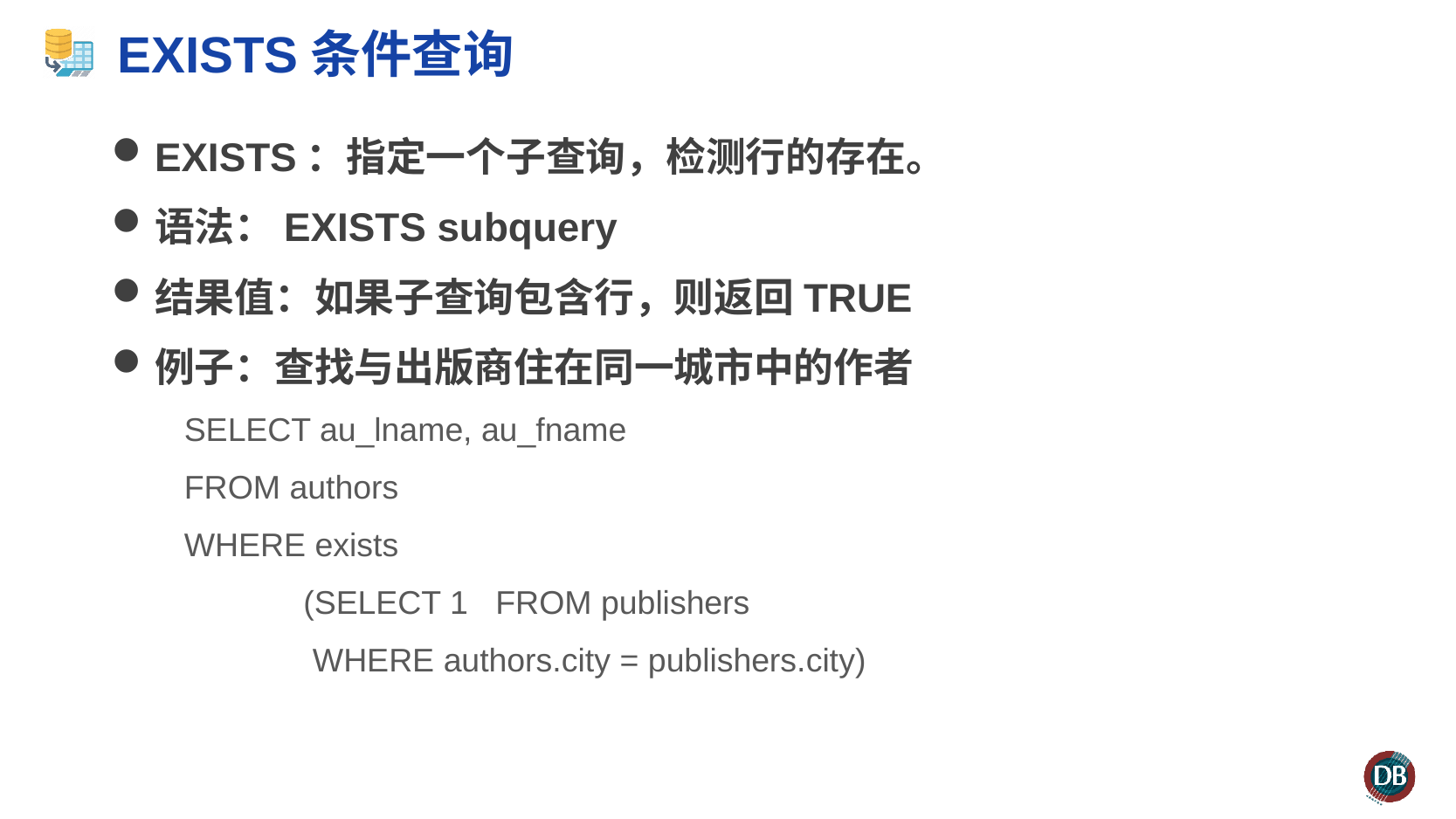

# EXISTS条件查询

EXISTS：指定一个子查询，检测行的存在。
语法：EXISTS subquery
结果值：如果子查询包含行，则返回TRUE
例子：查找与出版商住在同一城市中的作者
SELECT au_lname, au_fname
FROM authors
WHERE exists
             (SELECT 1   FROM publishers
              WHERE authors.city = publishers.city)